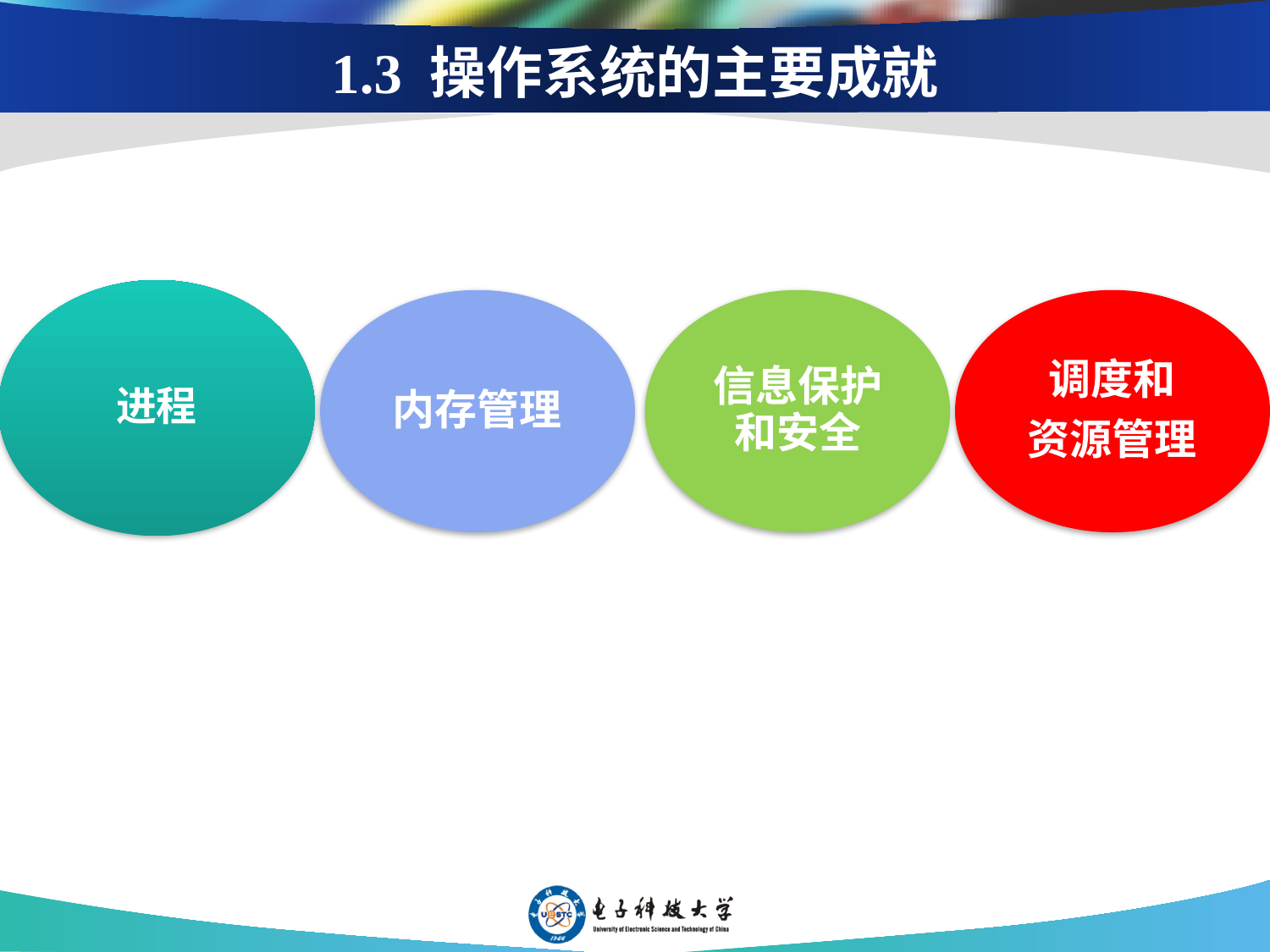

# 1.3 操作系统的主要成就

进程

信息保护和安全

调度和
资源管理

内存管理